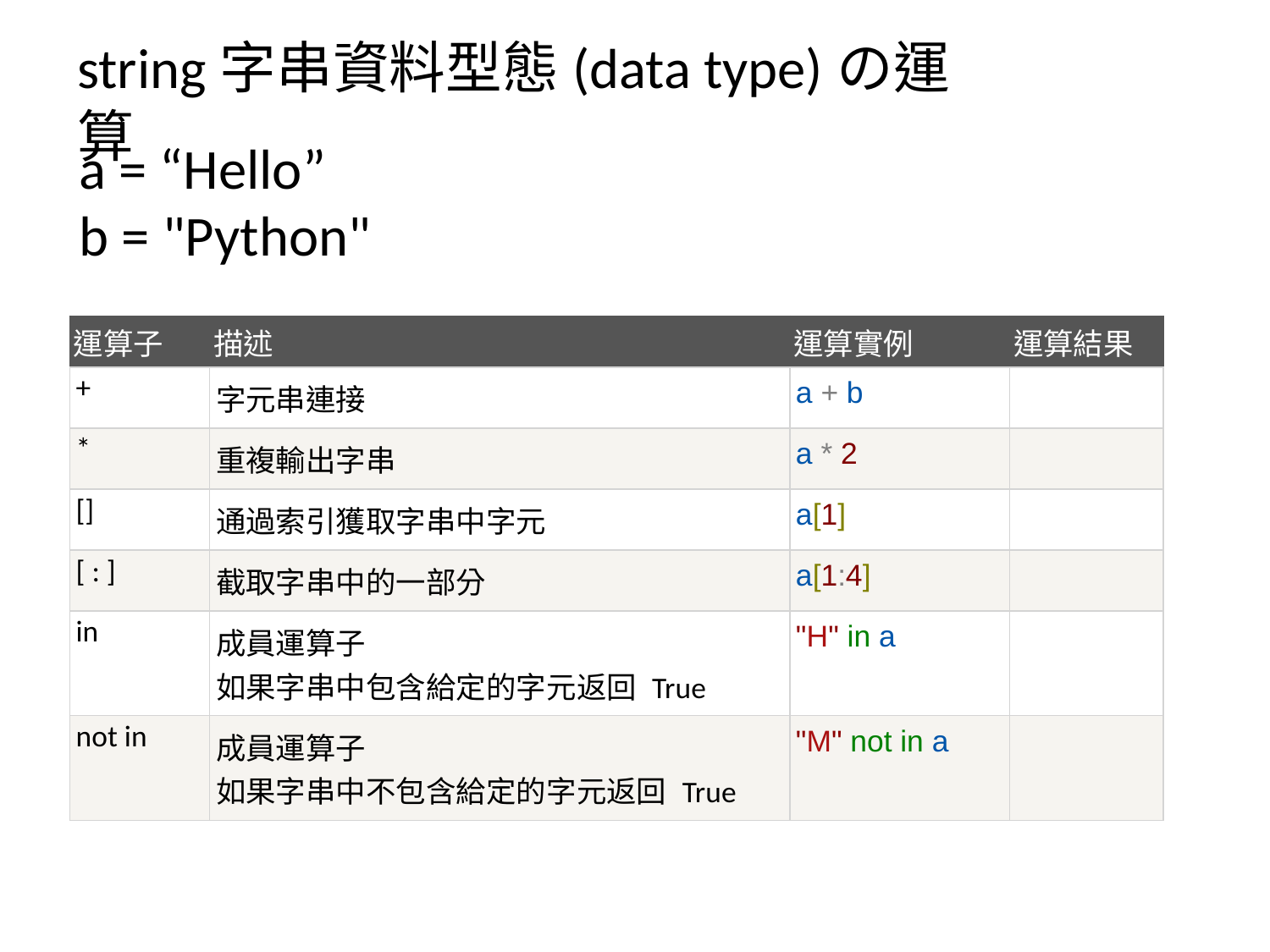

string字串資料型態(data type)の運算
a = “Hello”
b = "Python"
| 運算子 | 描述 | 運算實例 | 運算結果 |
| --- | --- | --- | --- |
| + | 字元串連接 | a + b |  |
| \* | 重複輸出字串 | a \* 2 |  |
| [] | 通過索引獲取字串中字元 | a[1] |  |
| [ : ] | 截取字串中的一部分 | a[1:4] |  |
| in | 成員運算子 如果字串中包含給定的字元返回 True | "H" in a |  |
| not in | 成員運算子 如果字串中不包含給定的字元返回 True | "M" not in a |  |